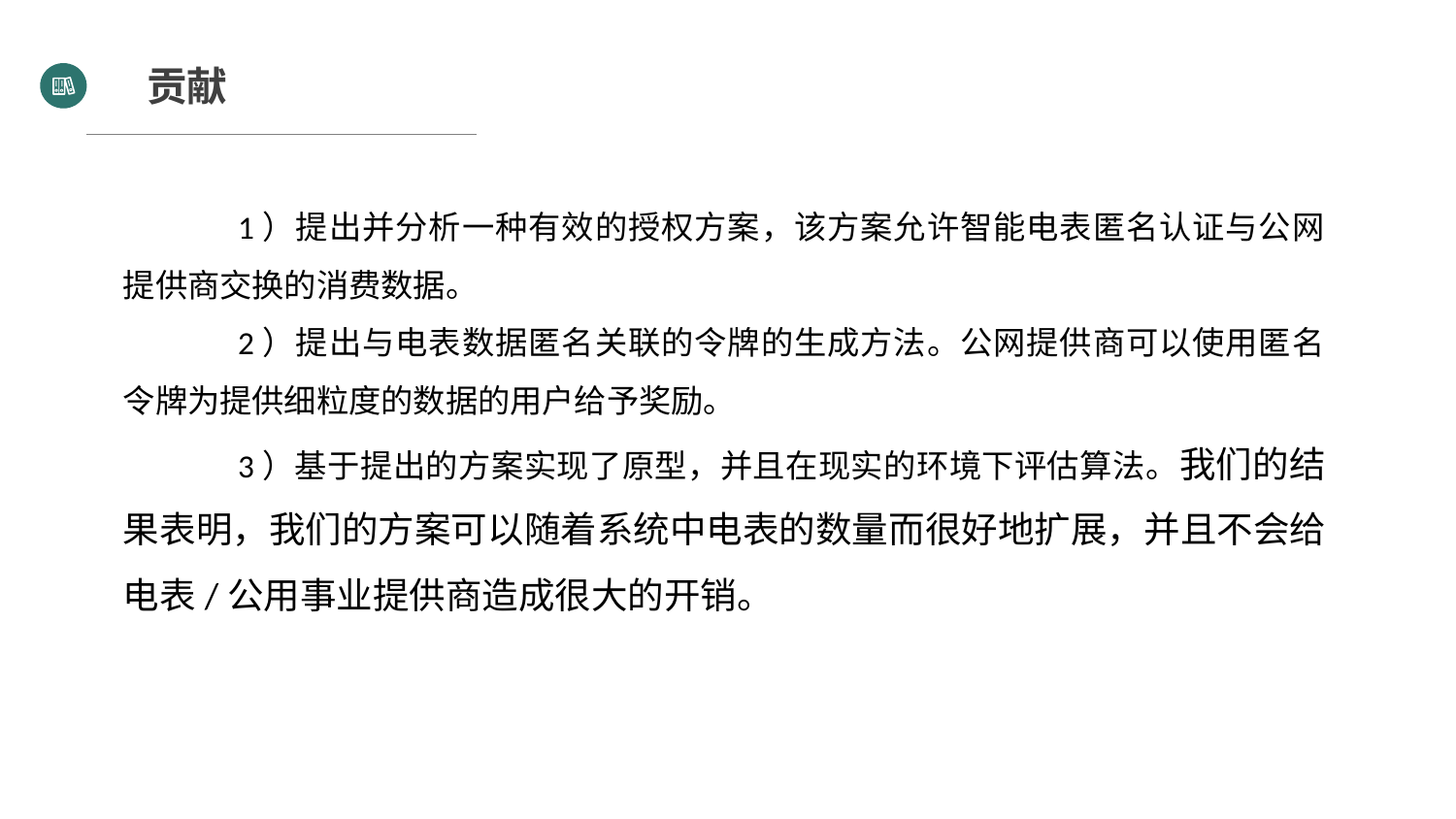

贡献

1）提出并分析一种有效的授权方案，该方案允许智能电表匿名认证与公网提供商交换的消费数据。
2）提出与电表数据匿名关联的令牌的生成方法。公网提供商可以使用匿名令牌为提供细粒度的数据的用户给予奖励。
3）基于提出的方案实现了原型，并且在现实的环境下评估算法。我们的结果表明，我们的方案可以随着系统中电表的数量而很好地扩展，并且不会给电表/公用事业提供商造成很大的开销。